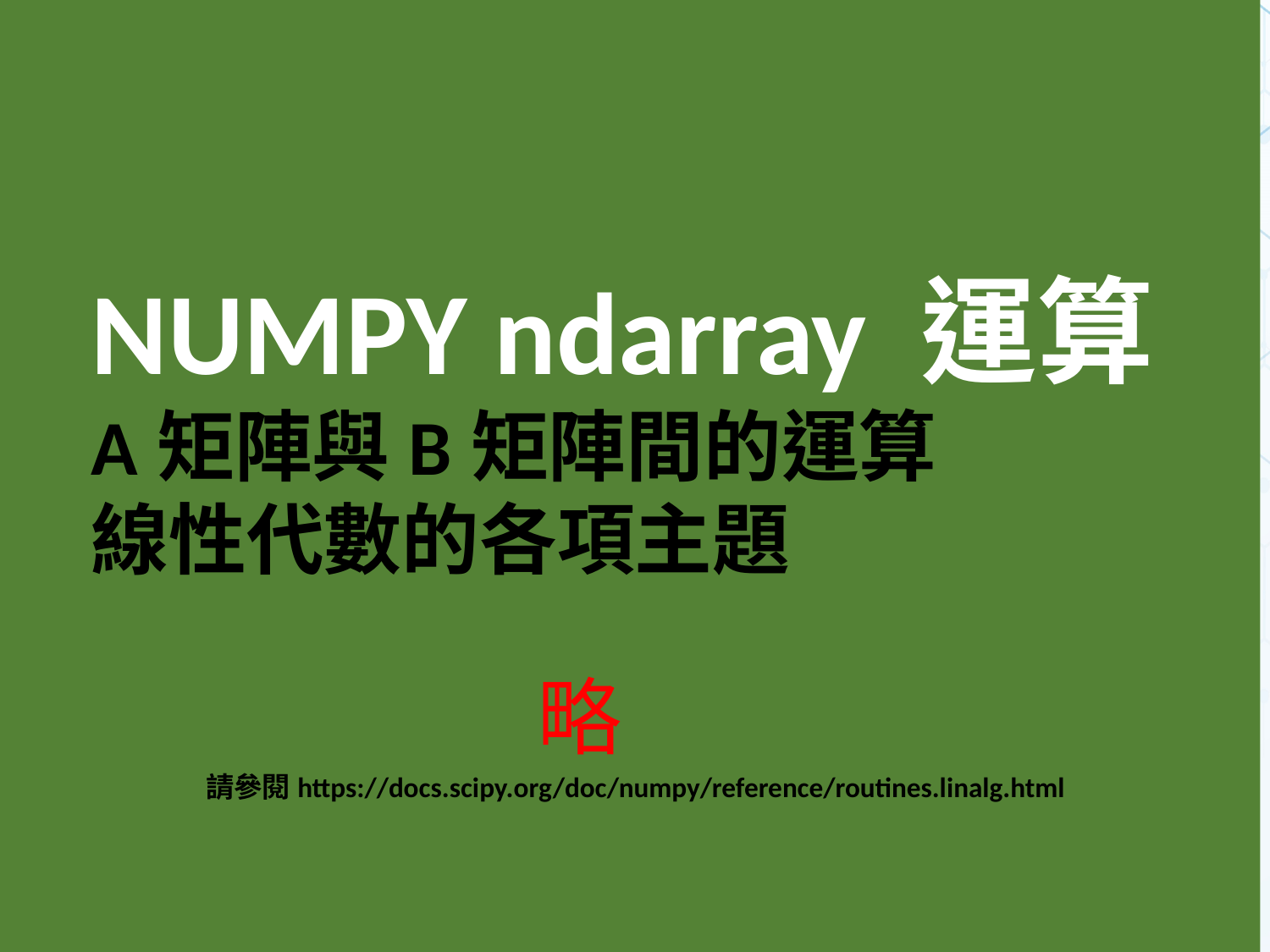

#
NUMPY ndarray 運算
A矩陣與B矩陣間的運算
線性代數的各項主題

                 請參閱https://docs.scipy.org/doc/numpy/reference/routines.linalg.html
略